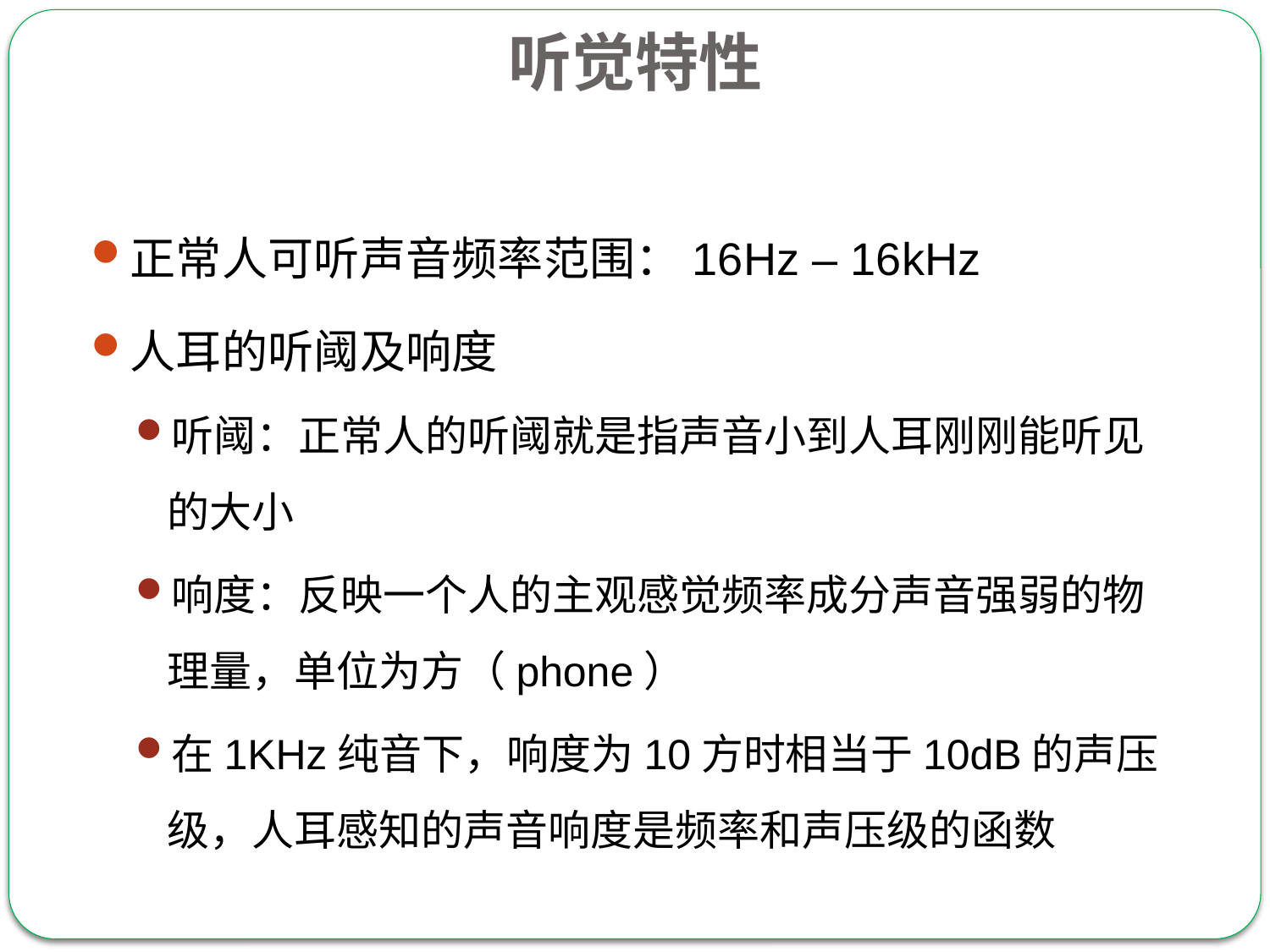

听觉特性
正常人可听声音频率范围：16Hz – 16kHz
人耳的听阈及响度
听阈：正常人的听阈就是指声音小到人耳刚刚能听见的大小
响度：反映一个人的主观感觉频率成分声音强弱的物理量，单位为方（phone）
在1KHz纯音下，响度为10方时相当于10dB的声压级，人耳感知的声音响度是频率和声压级的函数